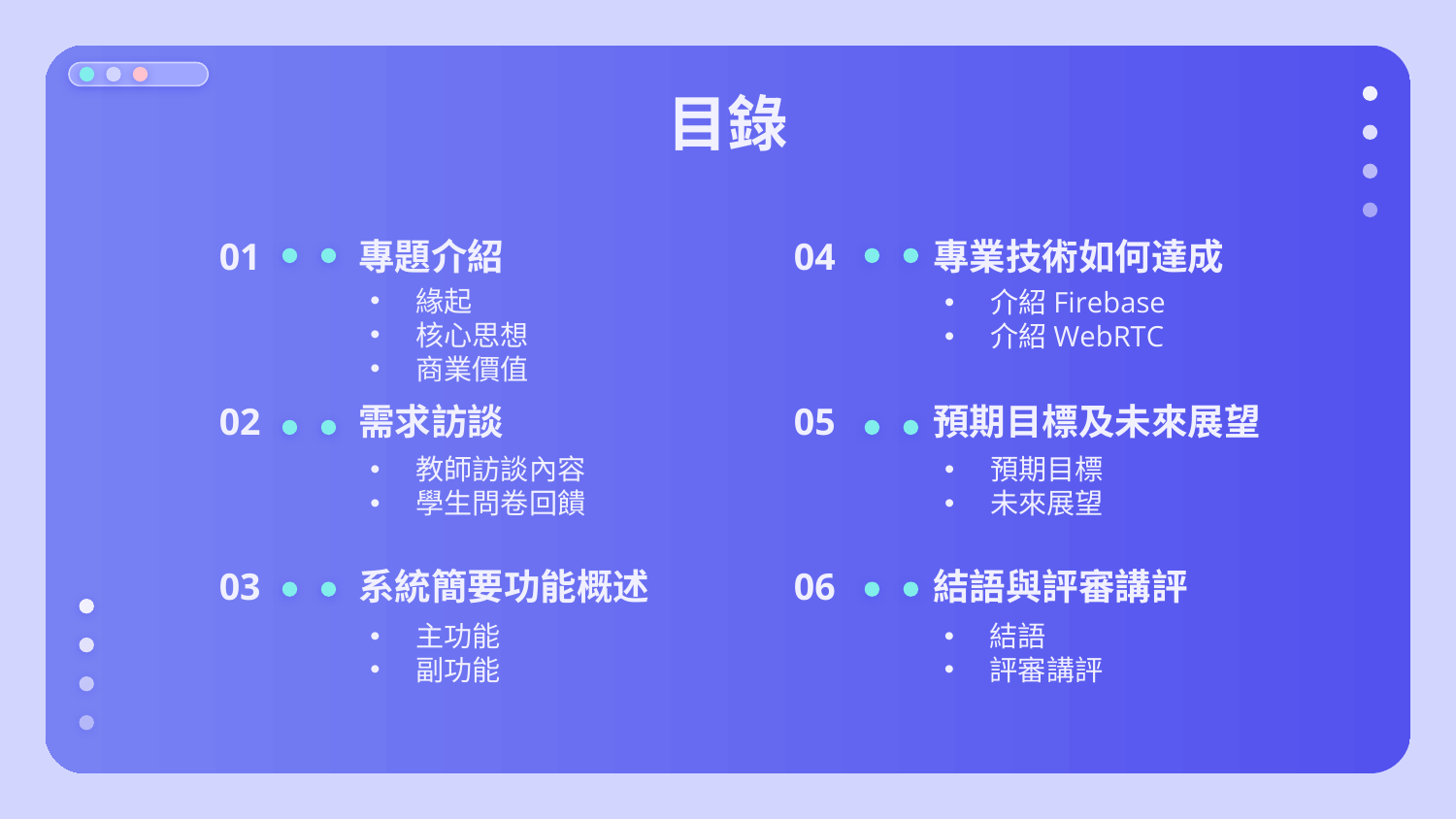

# 目錄
01
專題介紹
04
專業技術如何達成

緣起
核心思想
商業價值
介紹Firebase
介紹WebRTC
02
需求訪談
05
預期目標及未來展望

教師訪談內容
學生問卷回饋
預期目標
未來展望
結語與評審講評
03
系統簡要功能概述
06

結語
評審講評
主功能
副功能